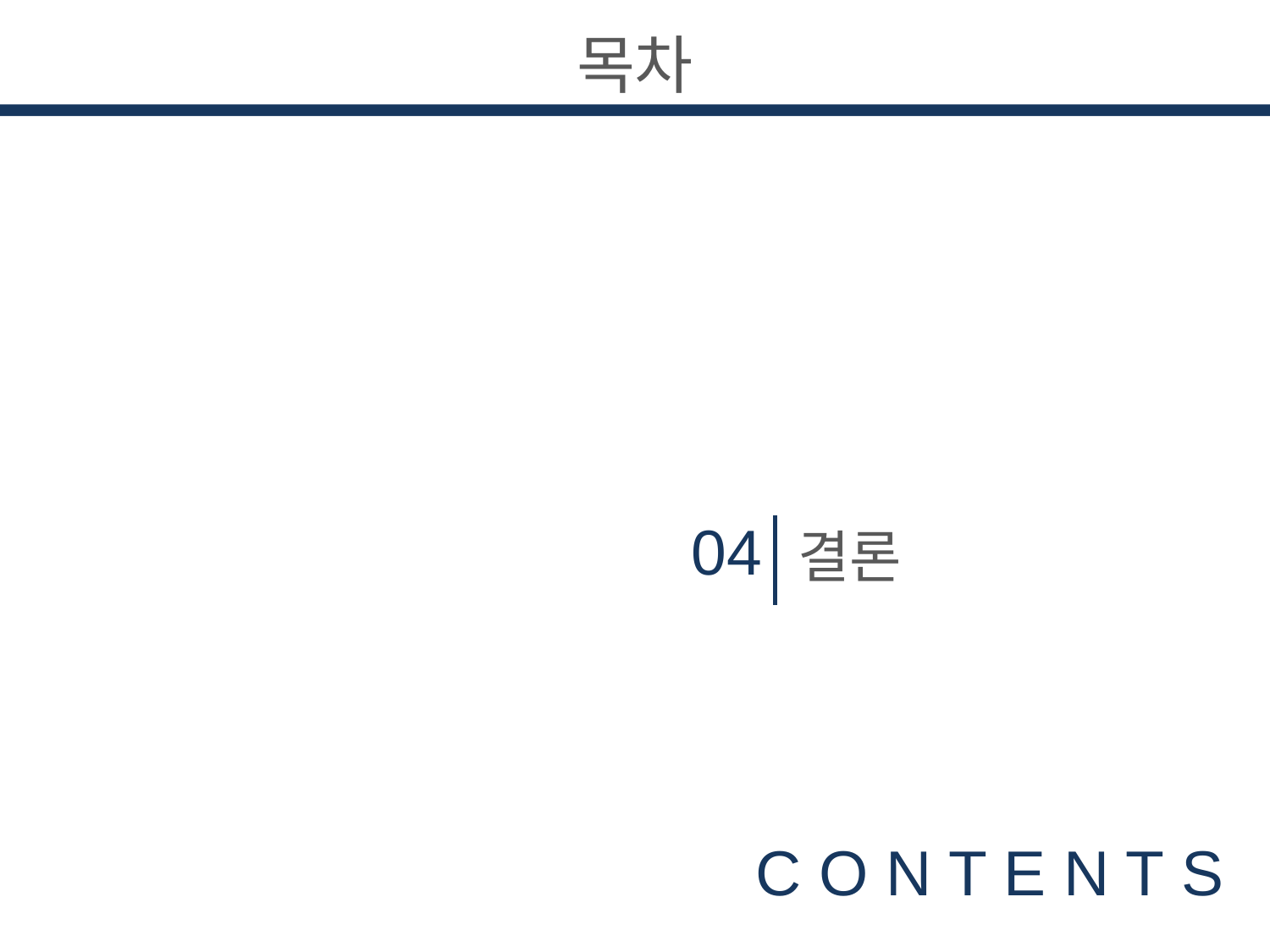

목차

04
결론
C O N T E N T S